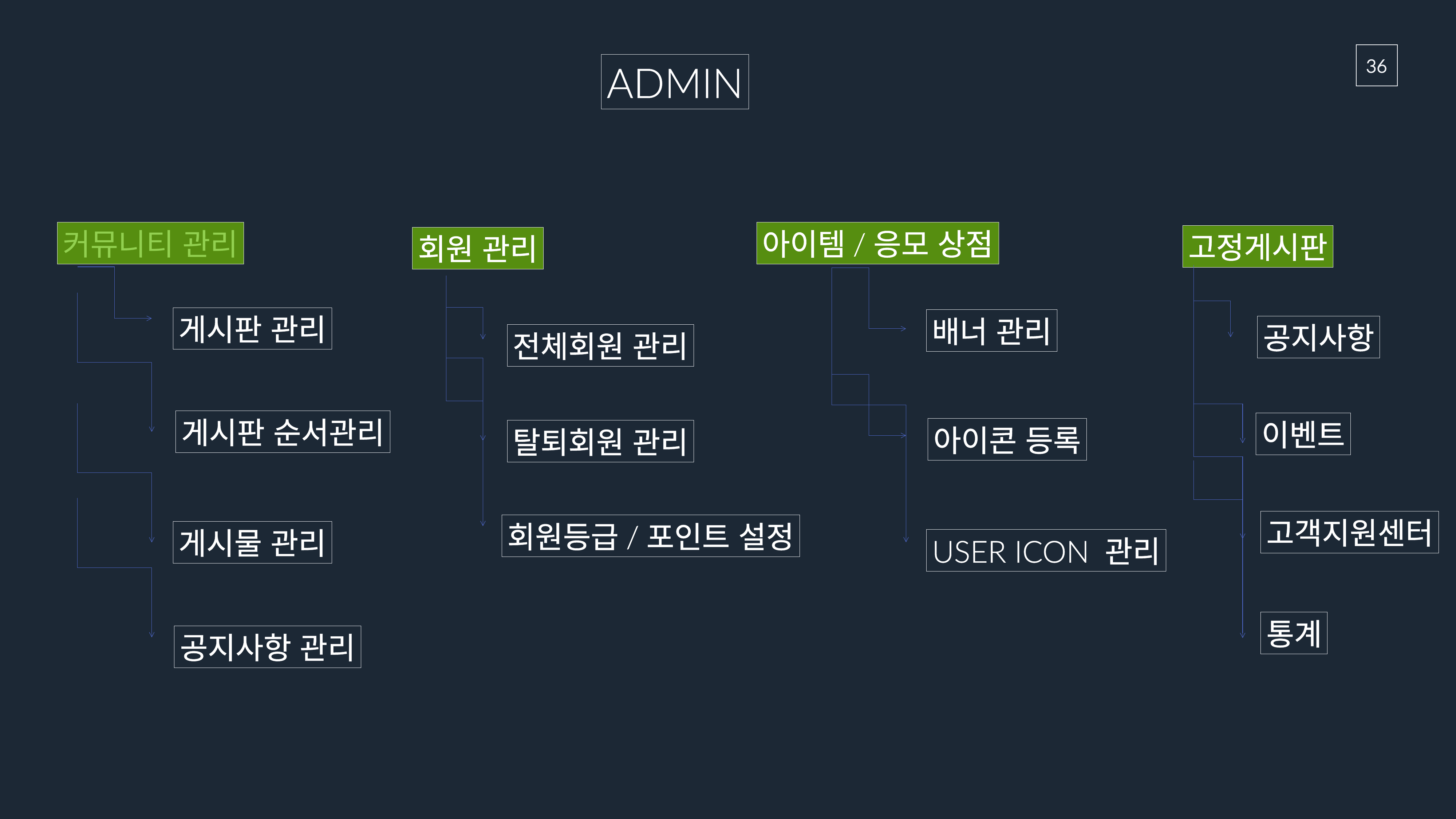

ADMIN
커뮤니티 관리
아이템/응모 상점
고정게시판
회원 관리
게시판 관리
배너 관리
공지사항
전체회원 관리
게시판 순서관리
이벤트
아이콘 등록
탈퇴회원 관리
고객지원센터
회원등급/포인트 설정
게시물 관리
USER ICON 관리
통계
공지사항 관리